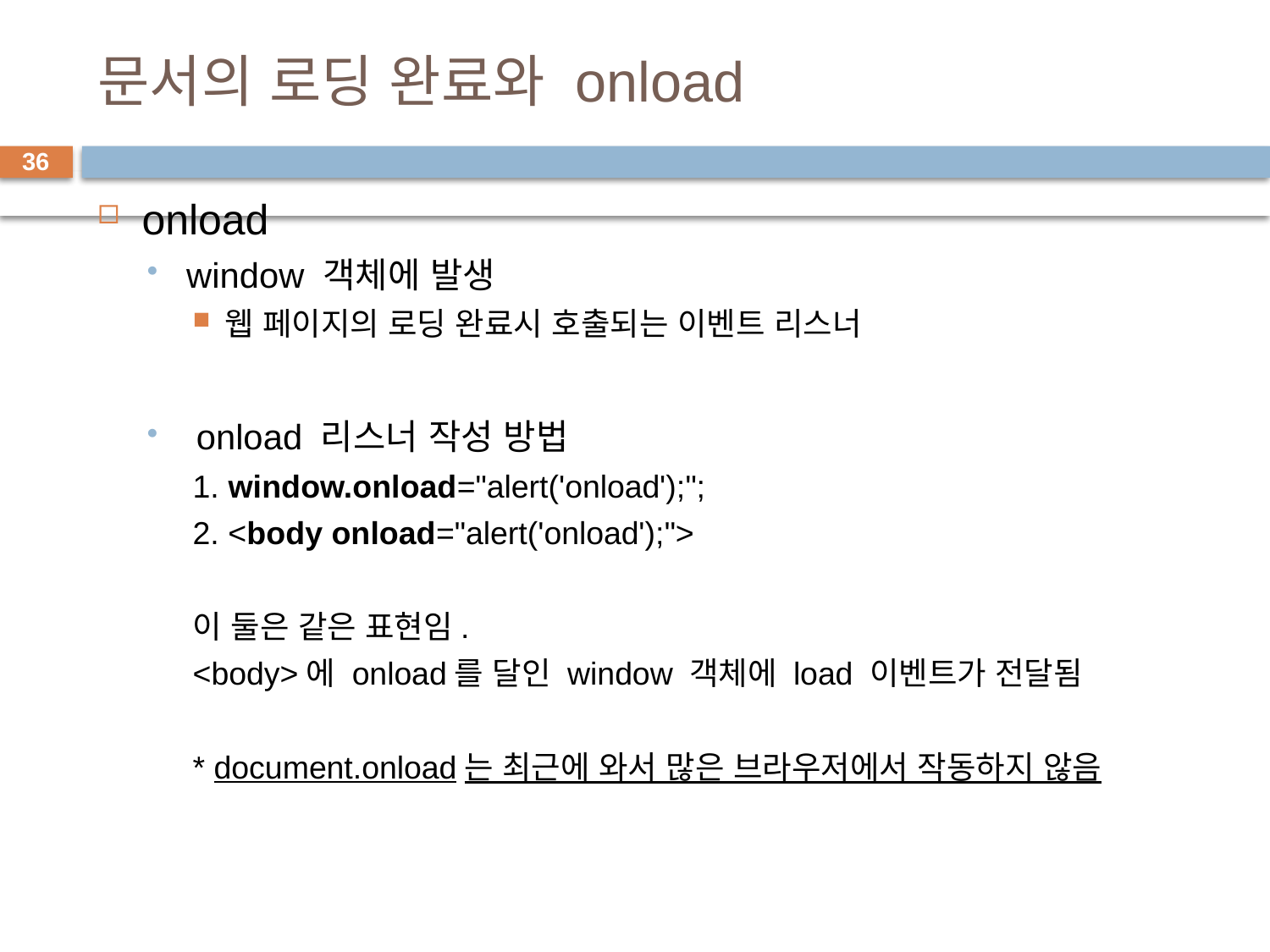

# 문서의 로딩 완료와 onload
36
onload
window 객체에 발생
웹 페이지의 로딩 완료시 호출되는 이벤트 리스너

 onload 리스너 작성 방법
1. window.onload="alert('onload');";
2. <body onload="alert('onload');">

이 둘은 같은 표현임.
<body>에 onload를 달인 window 객체에 load 이벤트가 전달됨

* document.onload는 최근에 와서 많은 브라우저에서 작동하지 않음